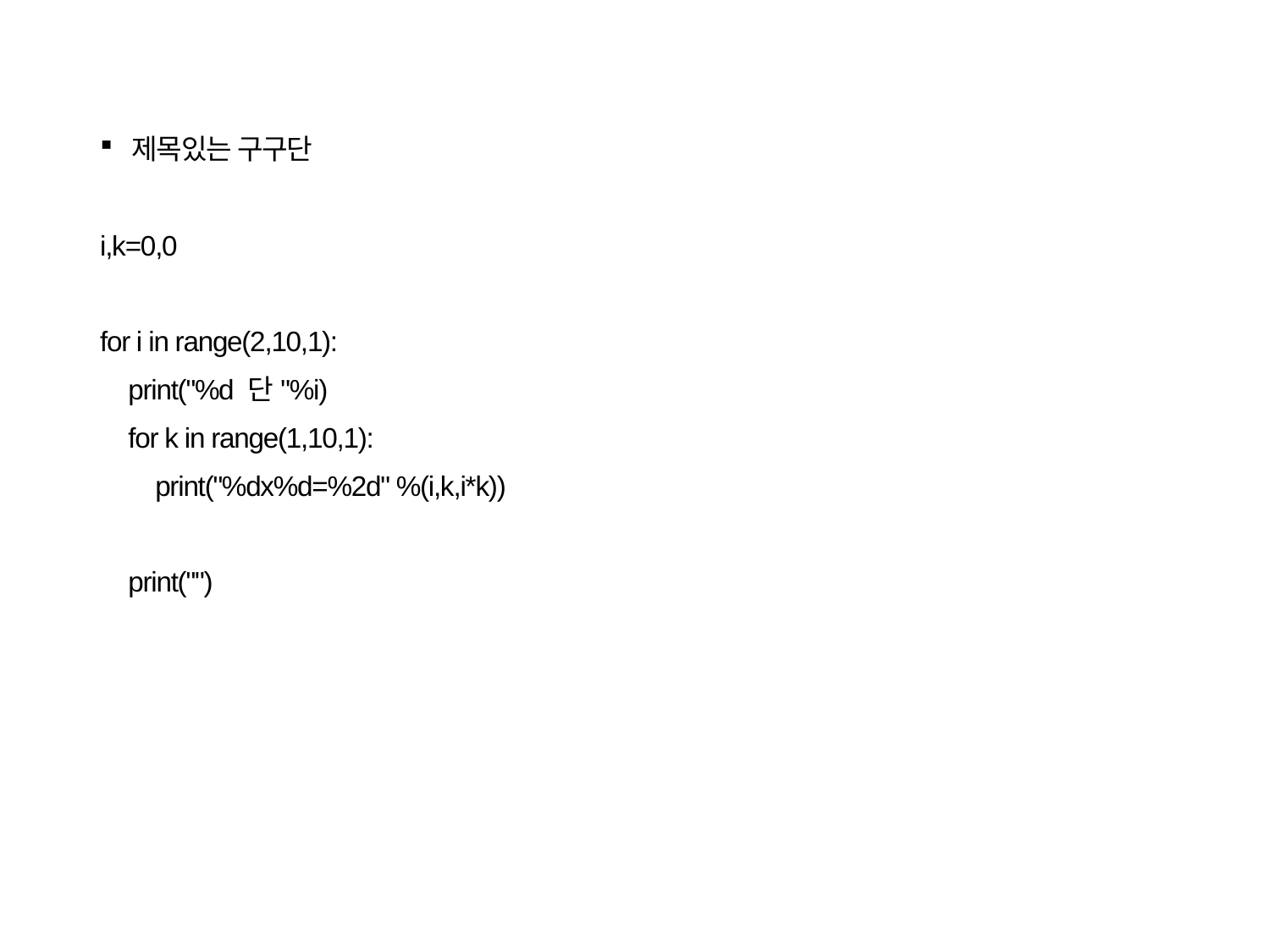

제목있는 구구단

i,k=0,0

for i in range(2,10,1):
    print("%d 단"%i)
    for k in range(1,10,1):
        print("%dx%d=%2d" %(i,k,i*k))

    print("")

19